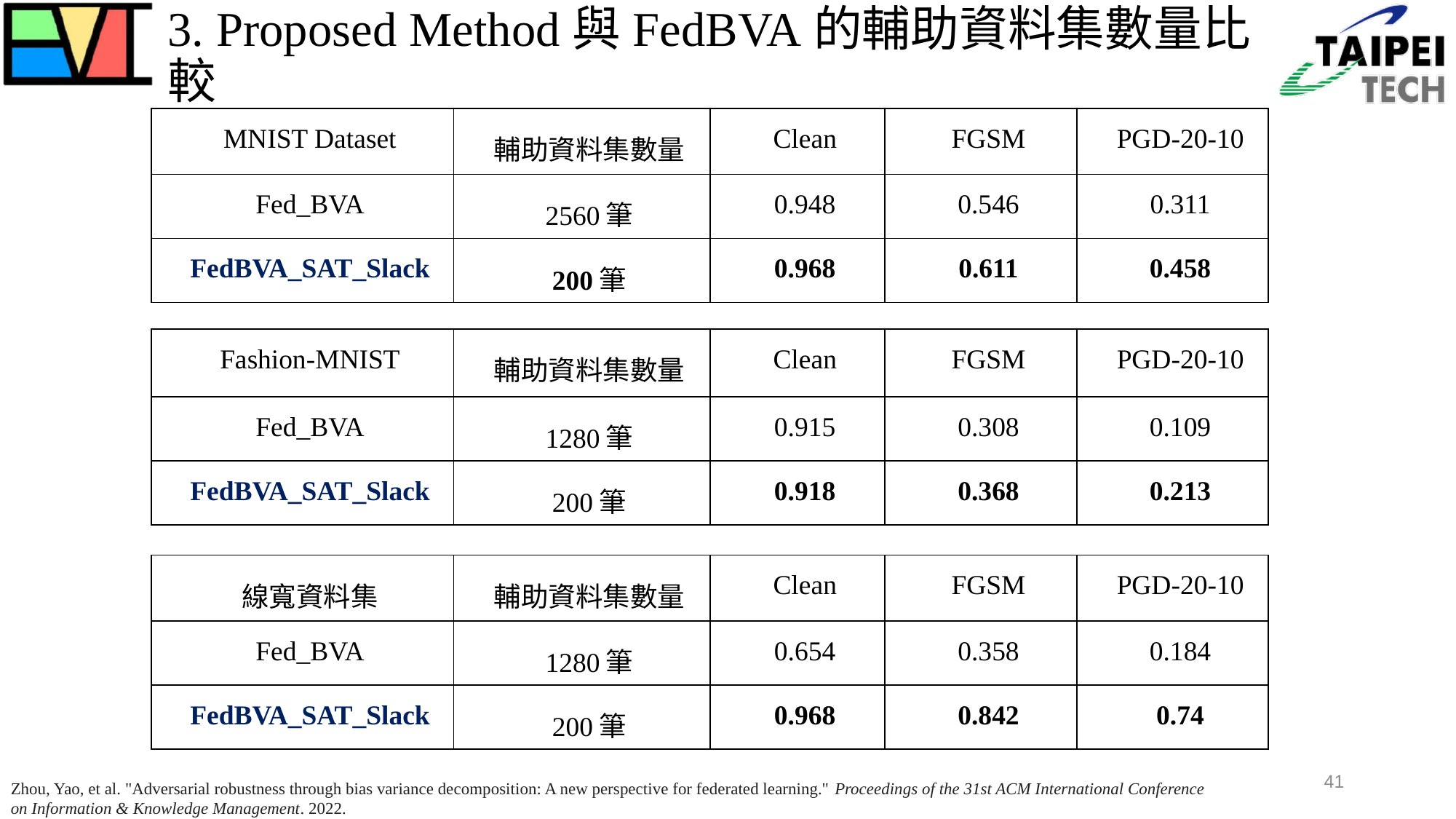

# 3. Proposed Method與FedBVA的輔助資料集數量比較
| MNIST Dataset | 輔助資料集數量 | Clean | FGSM | PGD-20-10 |
| --- | --- | --- | --- | --- |
| Fed\_BVA | 2560筆 | 0.948 | 0.546 | 0.311 |
| FedBVA\_SAT\_Slack | 200筆 | 0.968 | 0.611 | 0.458 |
| Fashion-MNIST | 輔助資料集數量 | Clean | FGSM | PGD-20-10 |
| --- | --- | --- | --- | --- |
| Fed\_BVA | 1280筆 | 0.915 | 0.308 | 0.109 |
| FedBVA\_SAT\_Slack | 200筆 | 0.918 | 0.368 | 0.213 |
| 線寬資料集 | 輔助資料集數量 | Clean | FGSM | PGD-20-10 |
| --- | --- | --- | --- | --- |
| Fed\_BVA | 1280筆 | 0.654 | 0.358 | 0.184 |
| FedBVA\_SAT\_Slack | 200筆 | 0.968 | 0.842 | 0.74 |
41
Zhou, Yao, et al. "Adversarial robustness through bias variance decomposition: A new perspective for federated learning." Proceedings of the 31st ACM International Conference on Information & Knowledge Management. 2022.